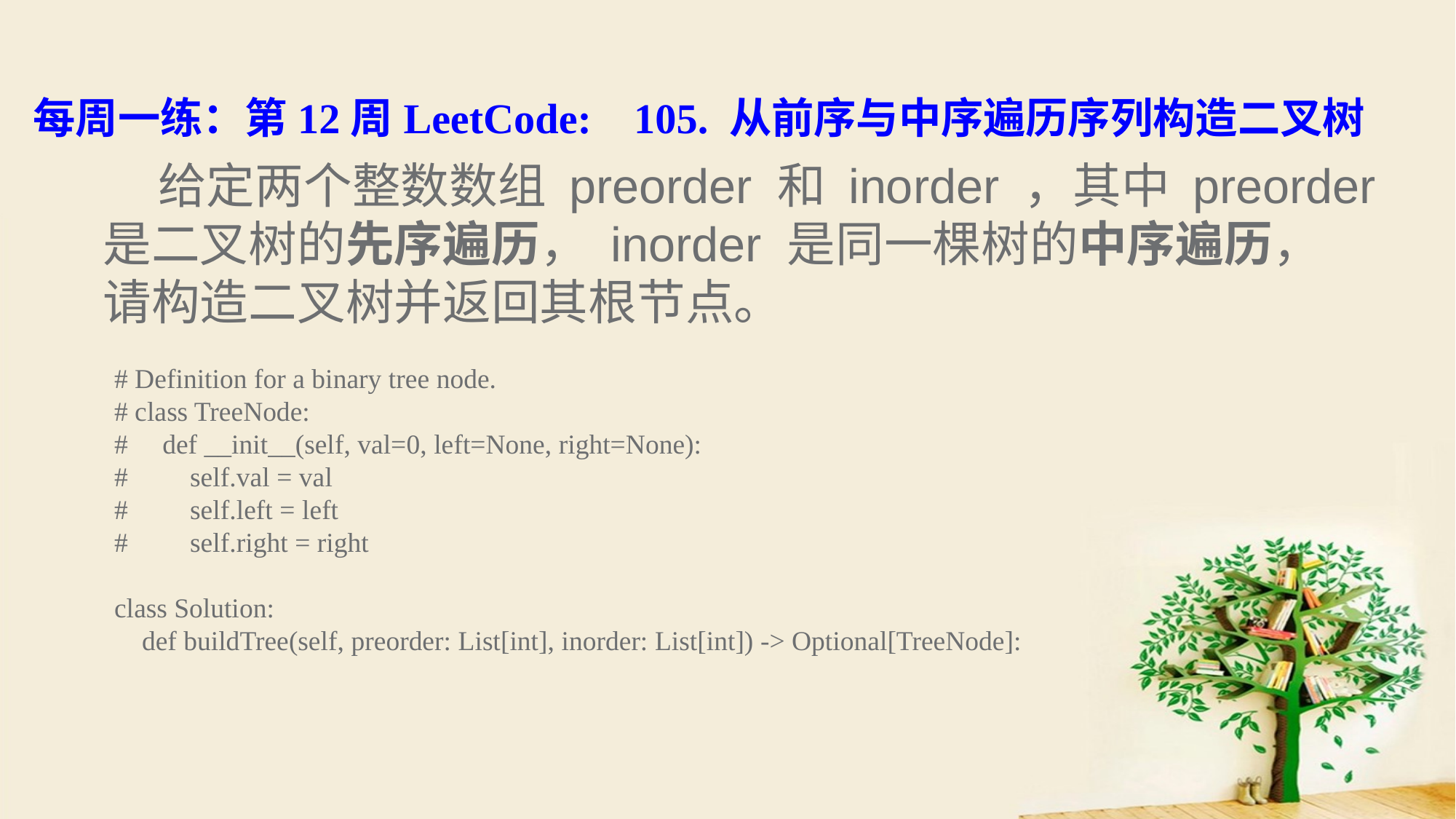

每周一练：第12周
LeetCode:    105. 从前序与中序遍历序列构造二叉树
    给定两个整数数组 preorder 和 inorder ，其中 preorder
是二叉树的先序遍历， inorder 是同一棵树的中序遍历，
请构造二叉树并返回其根节点。
# Definition for a binary tree node.
# class TreeNode:
#     def __init__(self, val=0, left=None, right=None):
#         self.val = val
#         self.left = left
#         self.right = right

class Solution:
    def buildTree(self, preorder: List[int], inorder: List[int]) -> Optional[TreeNode]: